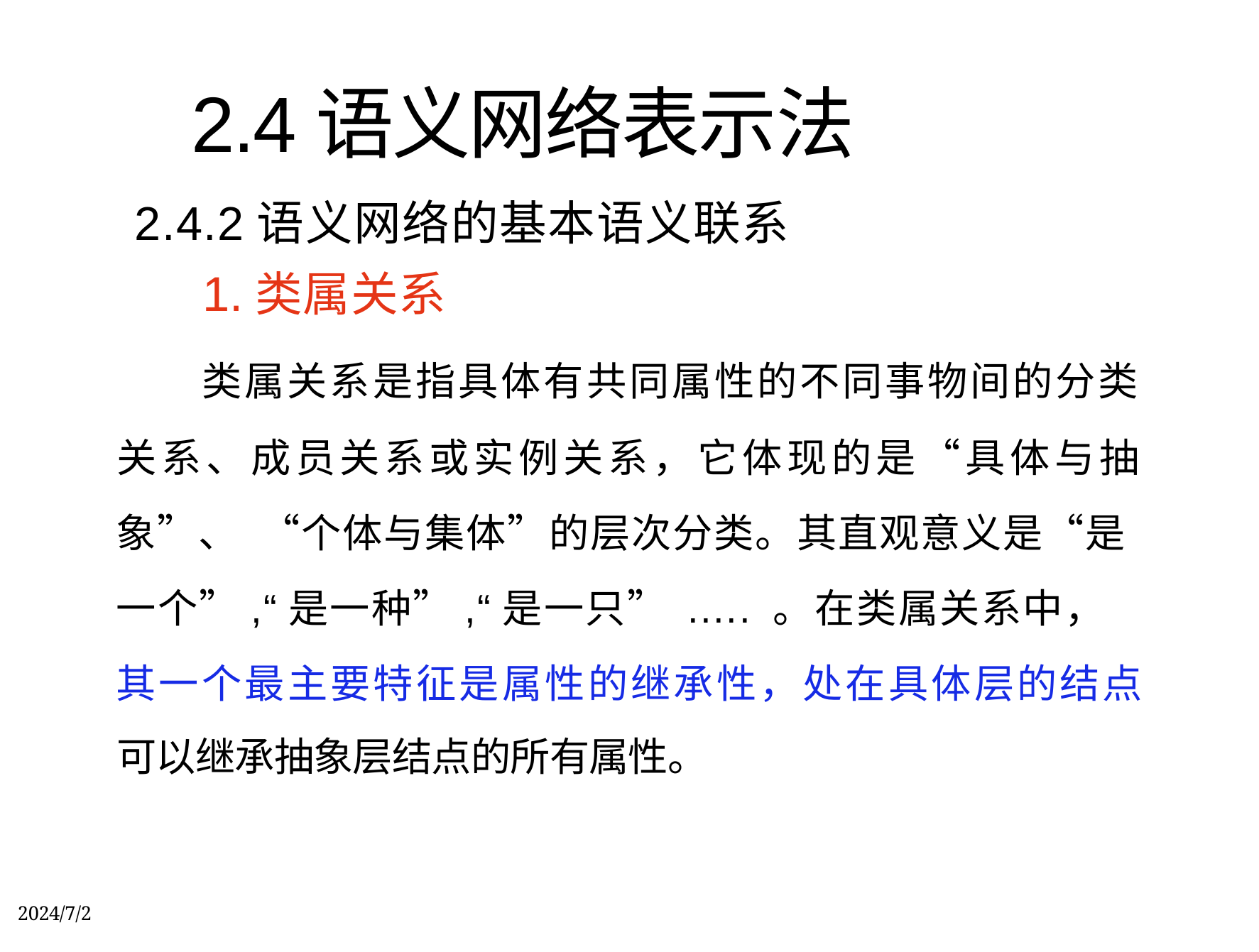

2.4语义网络表示法
2.4.2语义网络的基本语义联系
1.类属关系

类属关系是指具体有共同属性的不同事物间的分类
关系、成员关系或实例关系，它体现的是“具体与抽  象”、 “个体与集体”的层次分类。其直观意义是“是  一个”,“是一种”,“是一只” ..... 。在类属关系中，

其一个最主要特征是属性的继承性，处在具体层的结点

可以继承抽象层结点的所有属性。

2024/7/2